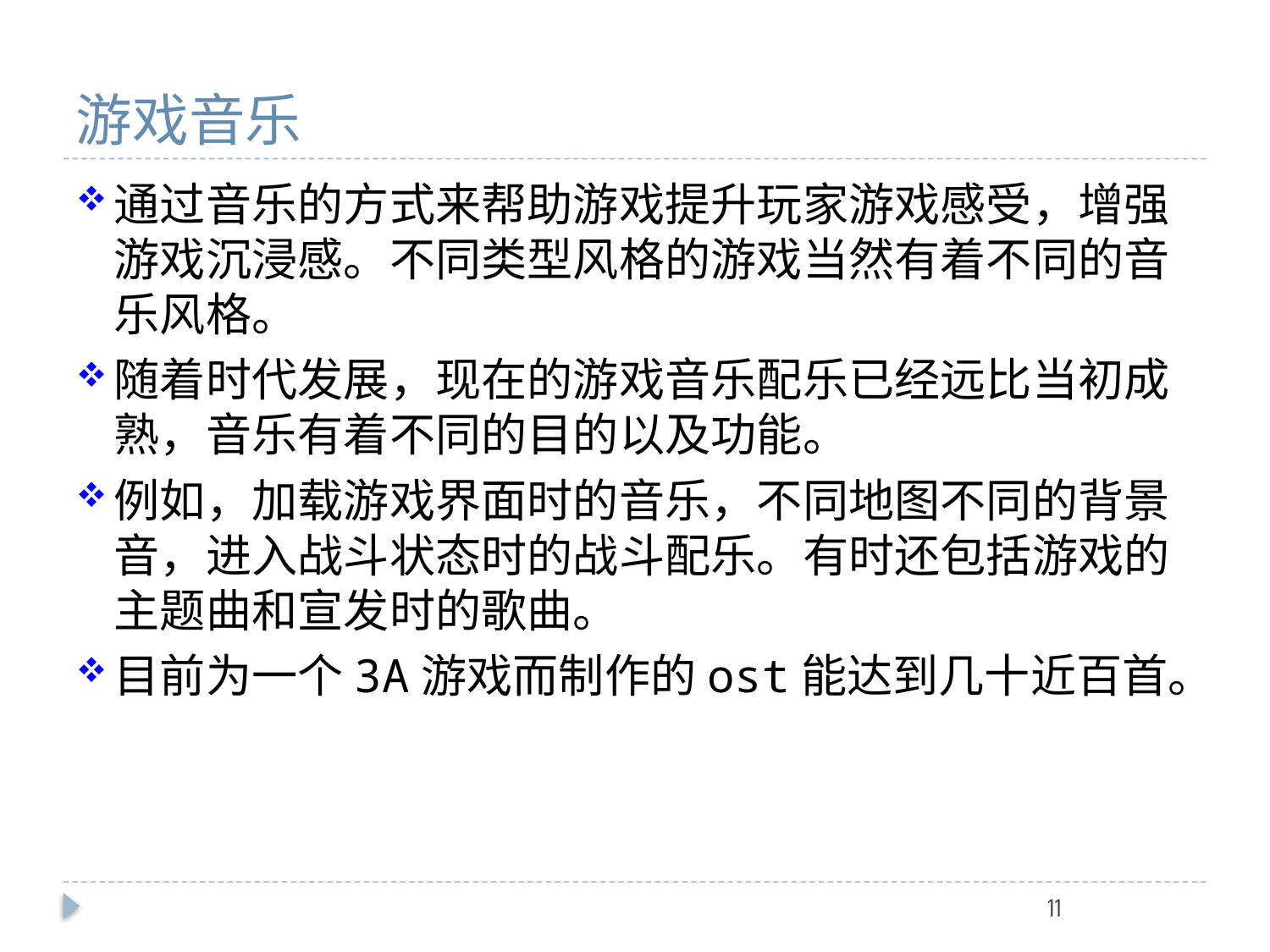

# 游戏音乐
通过音乐的方式来帮助游戏提升玩家游戏感受，增强游戏沉浸感。不同类型风格的游戏当然有着不同的音乐风格。
随着时代发展，现在的游戏音乐配乐已经远比当初成熟，音乐有着不同的目的以及功能。
例如，加载游戏界面时的音乐，不同地图不同的背景音，进入战斗状态时的战斗配乐。有时还包括游戏的主题曲和宣发时的歌曲。
目前为一个3A游戏而制作的ost能达到几十近百首。
11